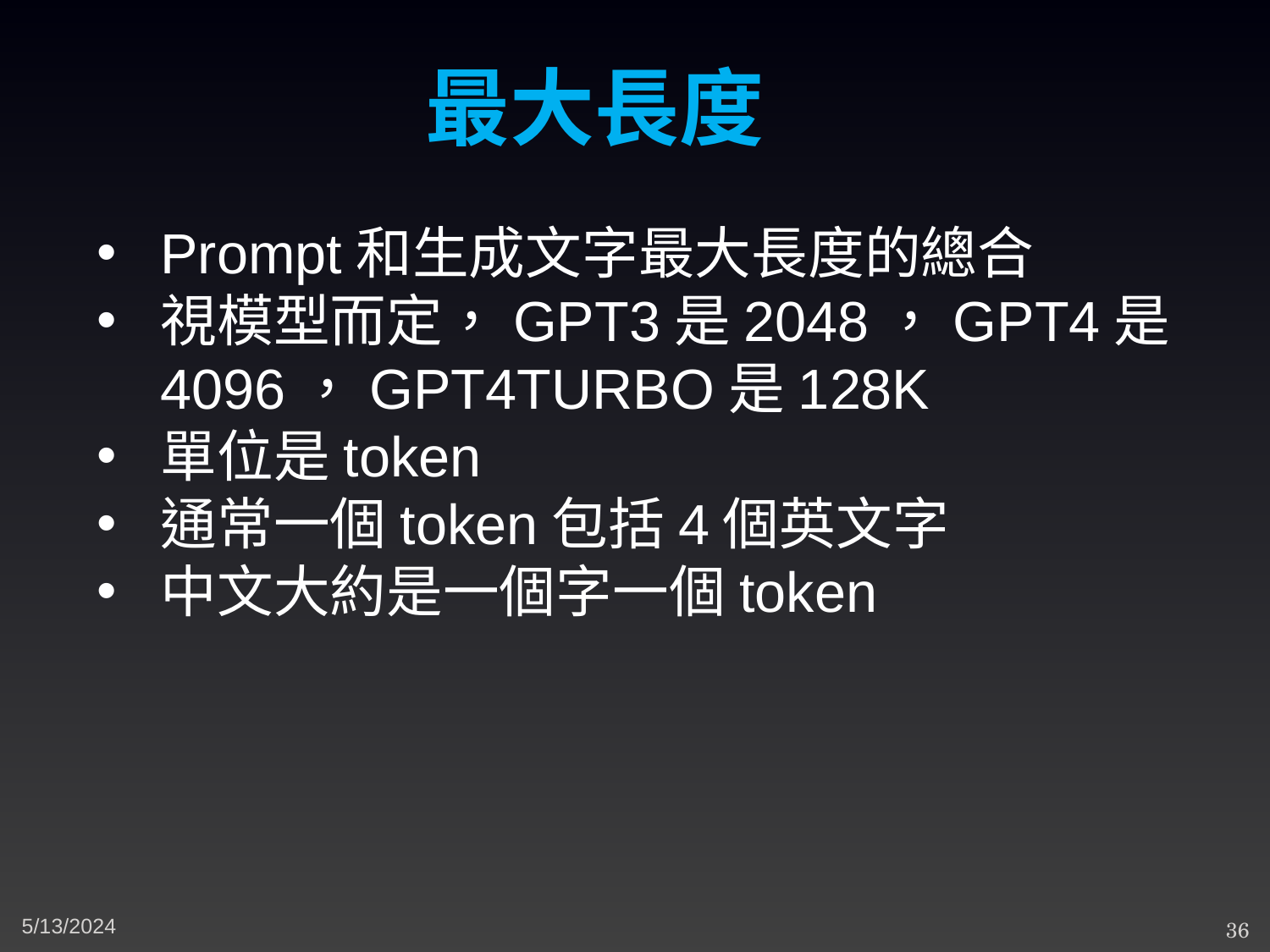

最大長度
Prompt和生成文字最大長度的總合
視模型而定，GPT3是2048，GPT4是4096，GPT4TURBO是128K
單位是token
通常一個token包括4個英文字
中文大約是一個字一個token

5/13/2024
36